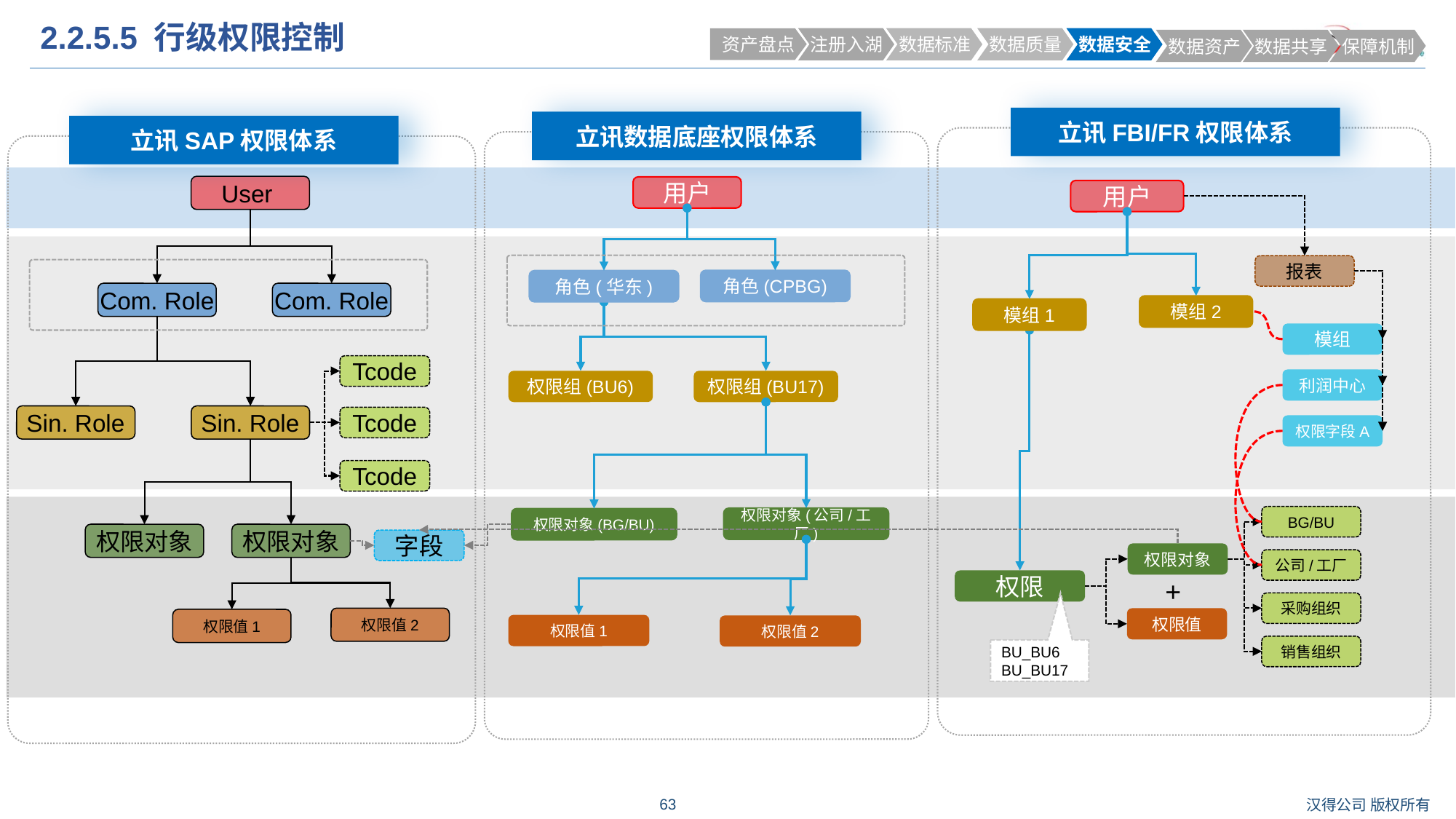

# 2.2.5.5 行级权限控制
  资产盘点
  注册入湖
  数据标准
  数据质量
  数据安全
  数据资产
  数据共享
  保障机制
立讯FBI/FR权限体系
立讯数据底座权限体系
立讯SAP权限体系

User
Com. Role
Com. Role
Tcode
Sin. Role
Sin. Role
Tcode
Tcode
权限对象
权限对象
字段
权限值2
权限值1
用户
角色(CPBG)
角色(华东)
权限组(BU6)
权限组(BU17)
权限对象(公司/工厂)
权限对象(BG/BU)
权限值1
权限值2
用户

报表

模组2
模组1
模组
利润中心
权限字段A
BG/BU
权限对象
公司/工厂
+
权限
采购组织
权限值
销售组织
BU_BU6
BU_BU17